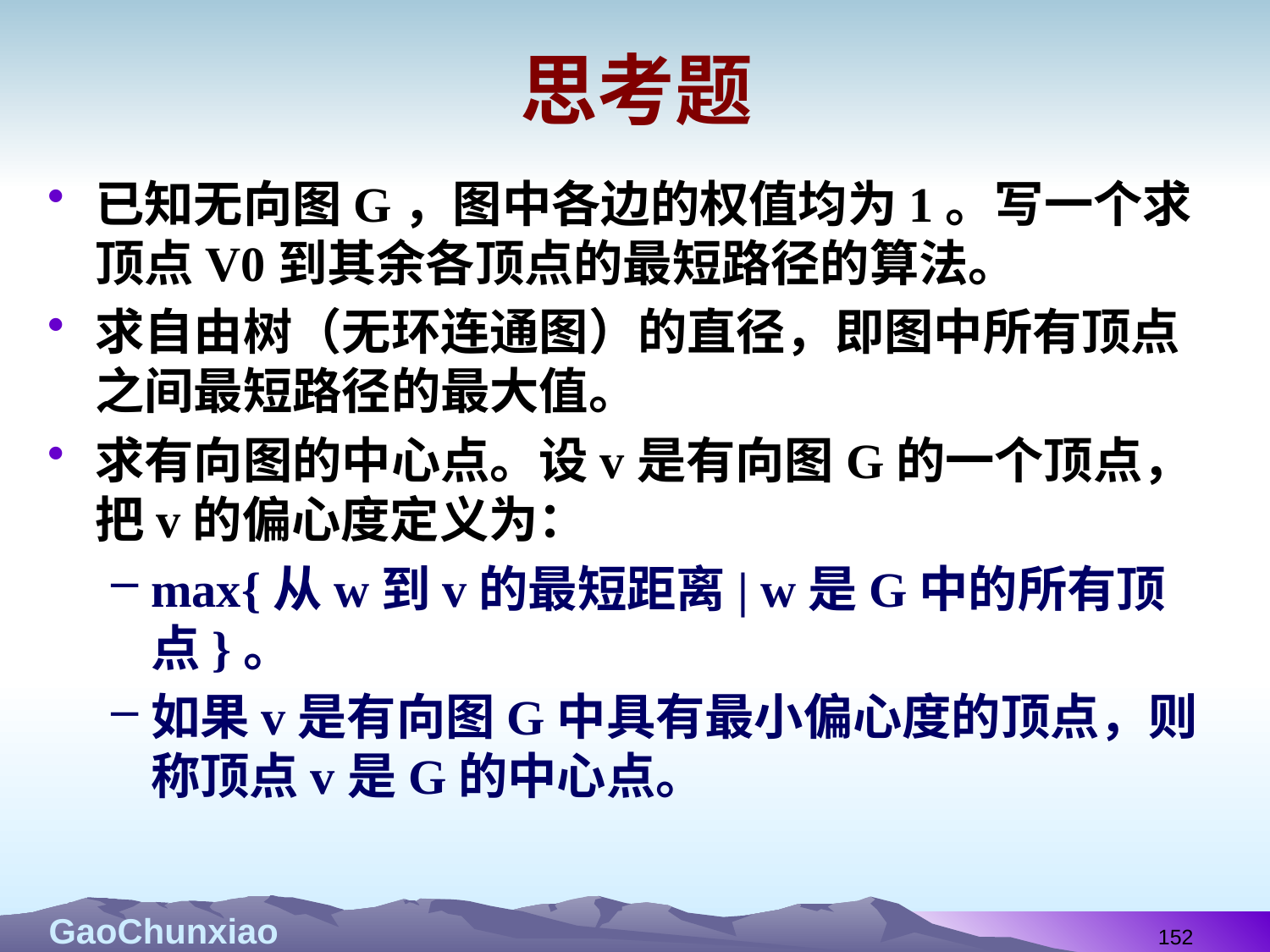

# 思考题
已知无向图G，图中各边的权值均为1。写一个求顶点V0到其余各顶点的最短路径的算法。
求自由树（无环连通图）的直径，即图中所有顶点之间最短路径的最大值。
求有向图的中心点。设v是有向图G的一个顶点，把v的偏心度定义为：
max{从w到v的最短距离| w是G中的所有顶点}。
如果v是有向图G中具有最小偏心度的顶点，则称顶点v是G的中心点。

152